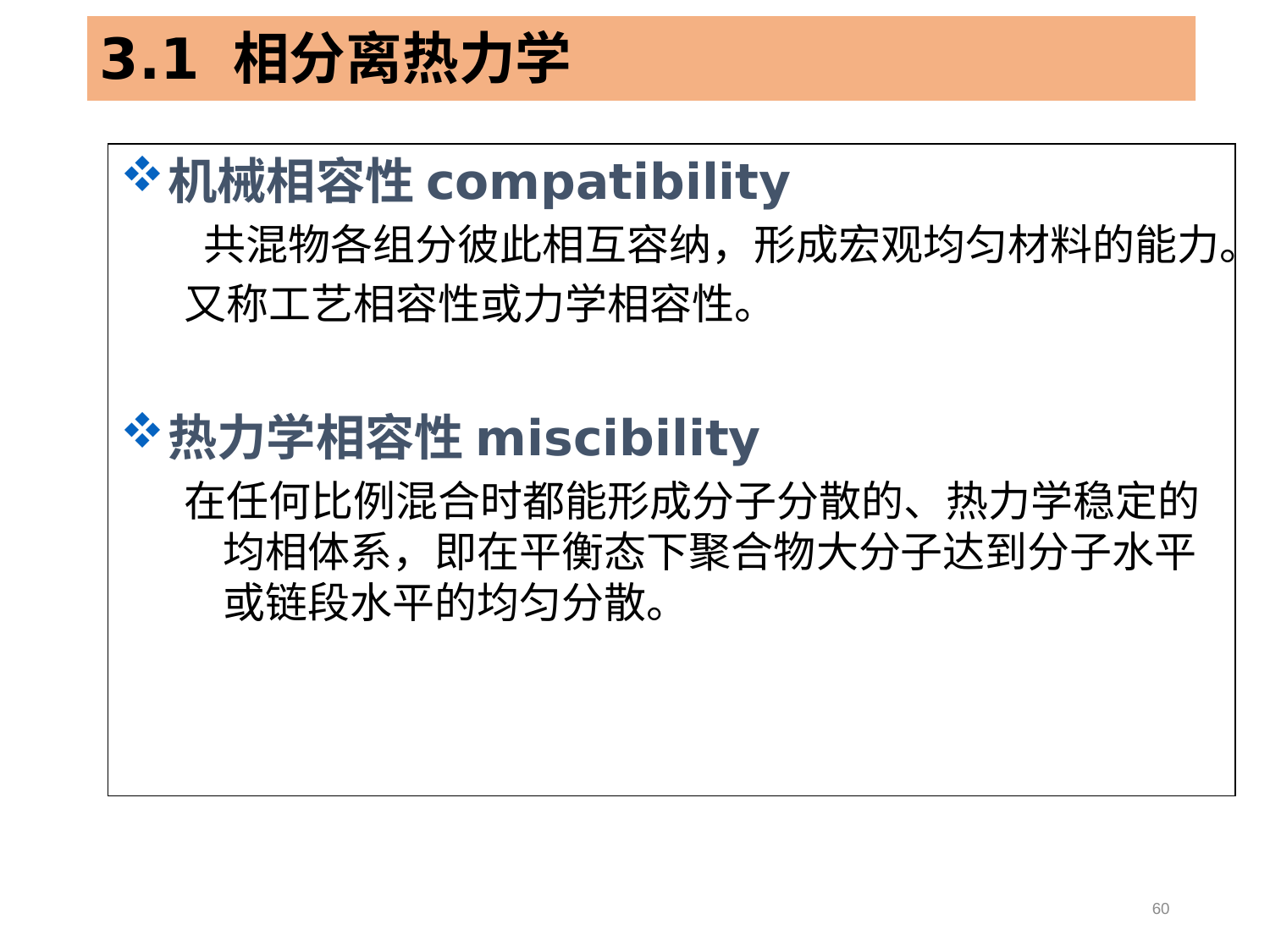

3.1 相分离热力学
机械相容性compatibility
 共混物各组分彼此相互容纳，形成宏观均匀材料的能力。
又称工艺相容性或力学相容性。

热力学相容性miscibility
在任何比例混合时都能形成分子分散的、热力学稳定的均相体系，即在平衡态下聚合物大分子达到分子水平或链段水平的均匀分散。
60